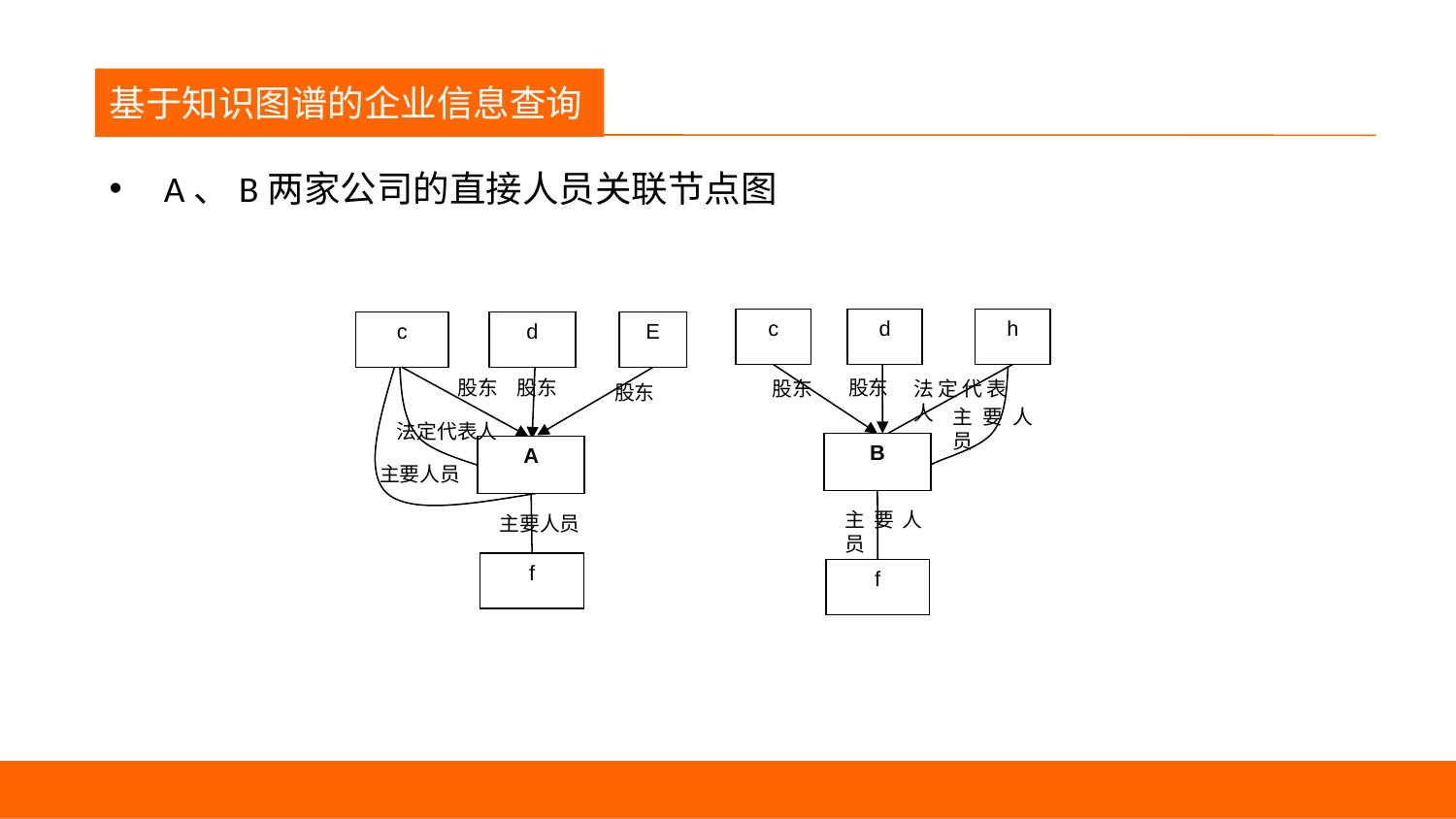

议程
基于知识图谱的企业信息查询

A、B两家公司的直接人员关联节点图

c
d
h
c
d
E

股东
股东
股东
法定代表人
股东
股东
主要人员
法定代表人
B
A
主要人员
主要人员
主要人员
f
f